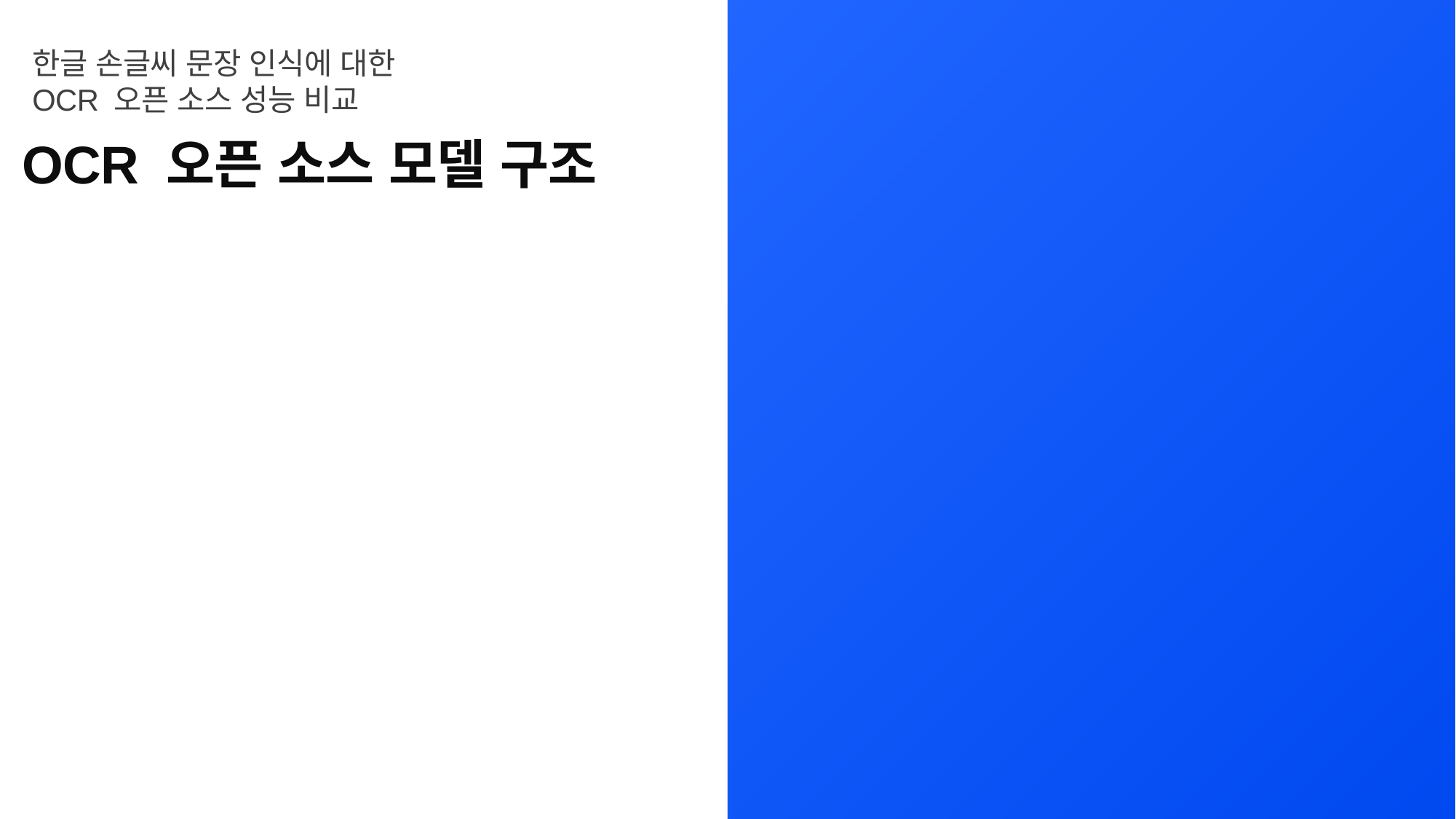

한글 손글씨 문장 인식에 대한
OCR 오픈 소스 성능 비교
OCR 오픈 소스 모델 구조
02